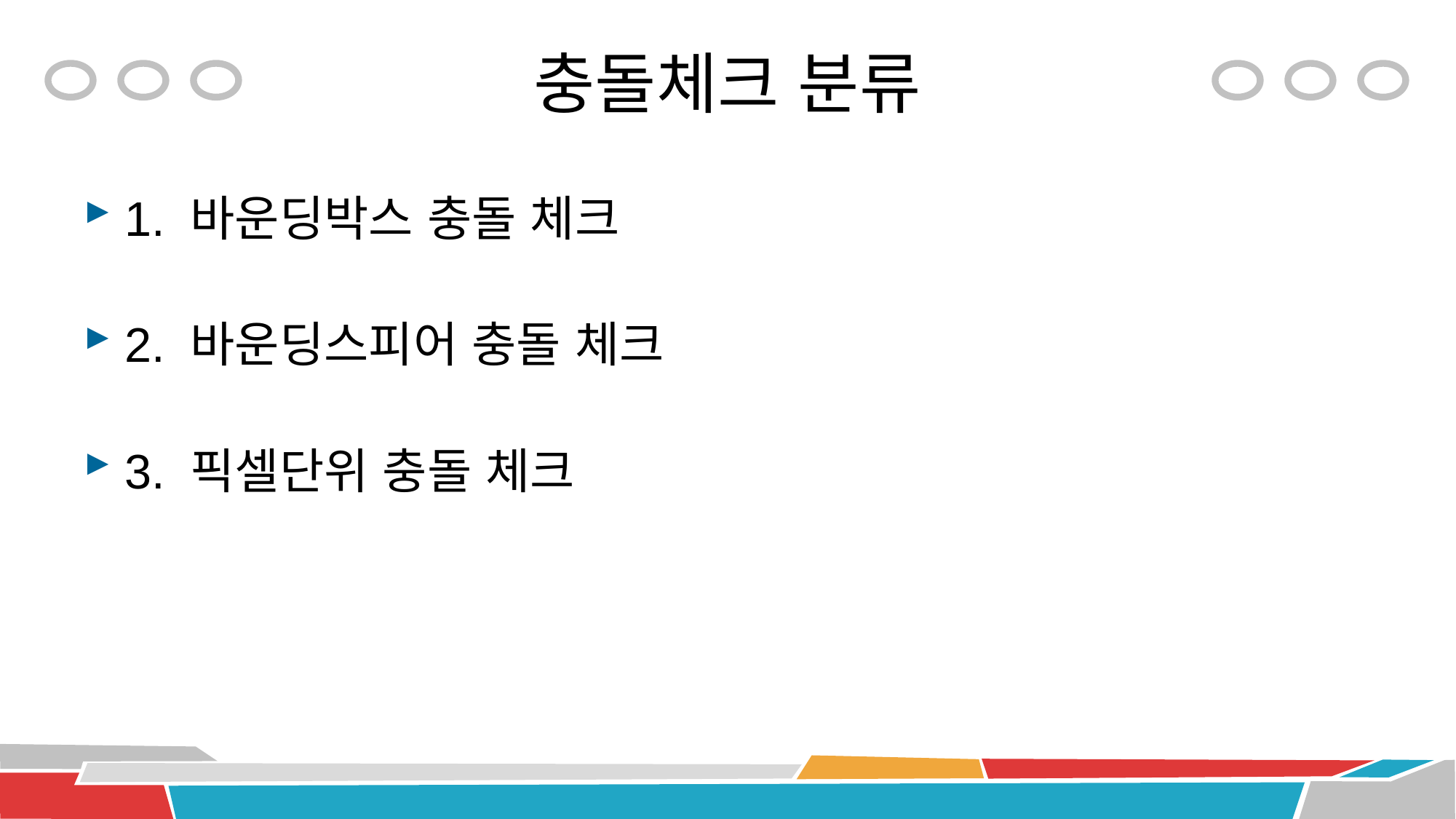

# 충돌체크 분류
1. 바운딩박스 충돌 체크
2. 바운딩스피어 충돌 체크
3. 픽셀단위 충돌 체크